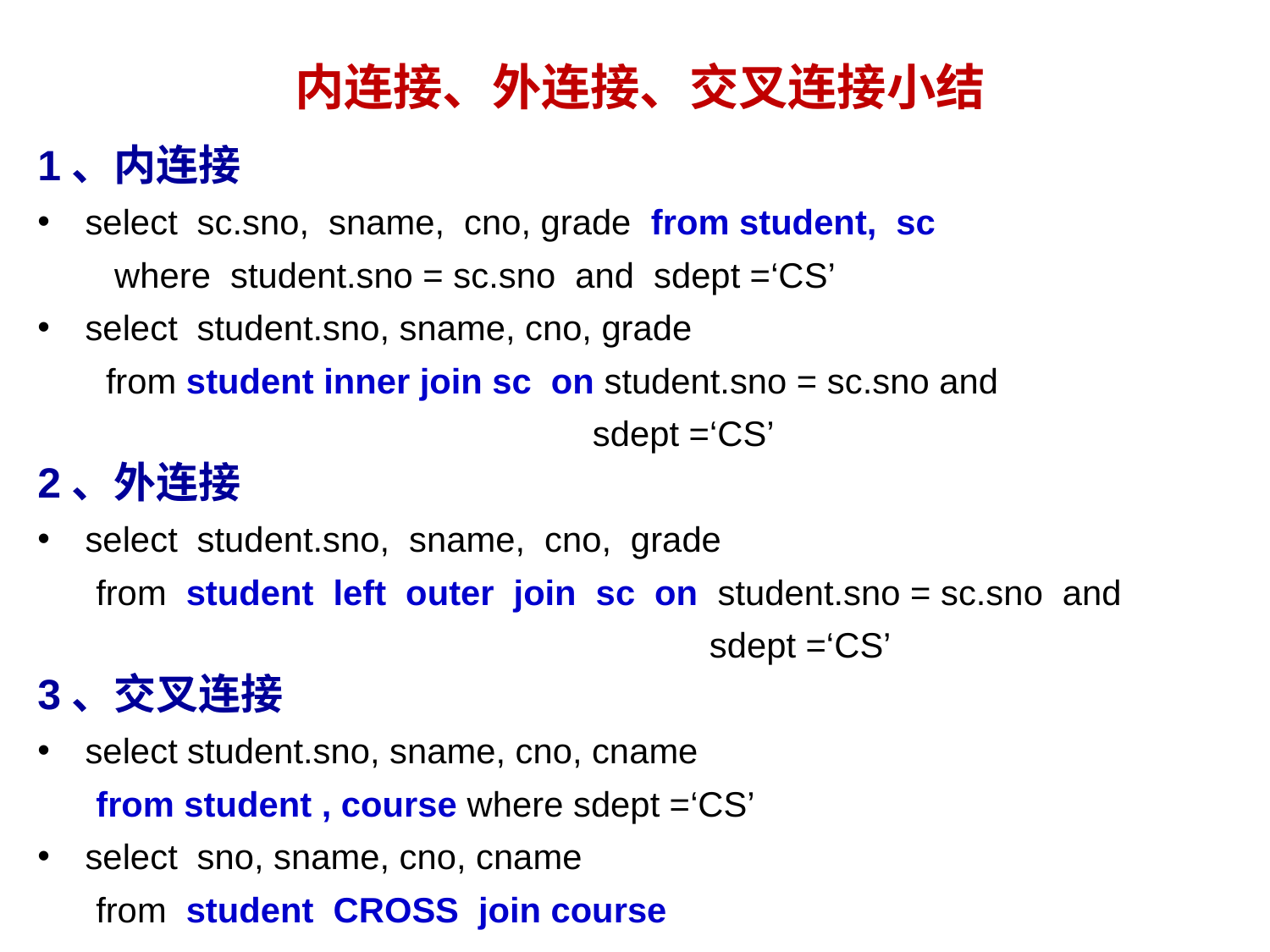

内连接、外连接、交叉连接小结
1、内连接
select  sc.sno,  sname,  cno, grade  from student,  sc
	   where  student.sno = sc.sno  and  sdept =‘CS’
select  student.sno, sname, cno, grade
       from student inner join sc  on student.sno = sc.sno and
                                                         sdept =‘CS’
2、外连接
select  student.sno,  sname,  cno,  grade
      from  student  left  outer  join  sc  on  student.sno = sc.sno  and
                                                                     sdept =‘CS’
3、交叉连接
select student.sno, sname, cno, cname
      from student , course where sdept =‘CS’
select  sno, sname, cno, cname
      from  student  CROSS  join course